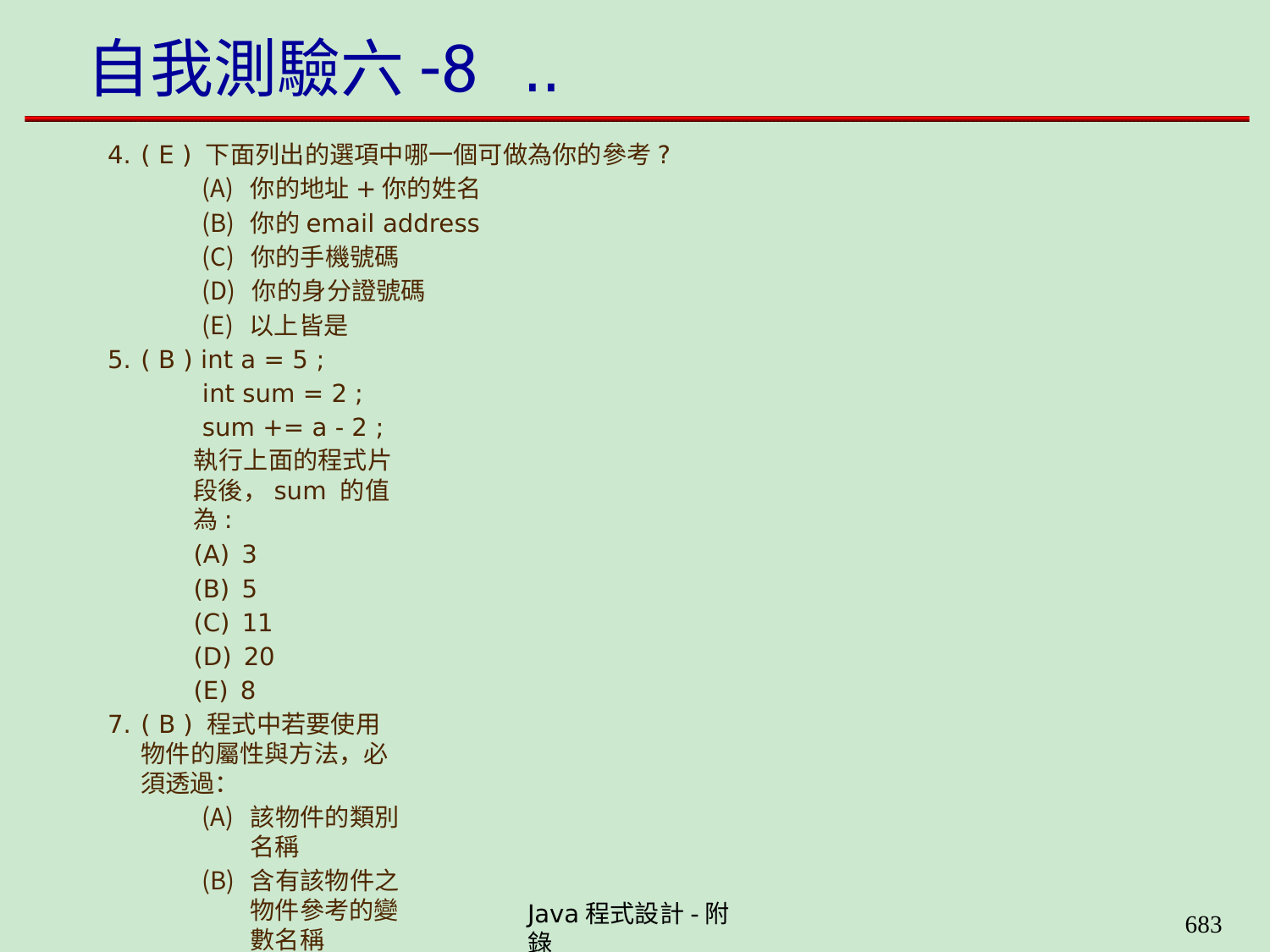

# 自我測驗六-8	..
( E ) 下面列出的選項中哪一個可做為你的參考?
你的地址+你的姓名
你的email address
你的手機號碼
你的身分證號碼
以上皆是
( B ) int a = 5 ;
int sum = 2 ;  sum += a - 2 ;
執行上面的程式片段後，sum 的值為:
3
5
11
20
8
( B ) 程式中若要使用物件的屬性與方法，必須透過：
該物件的類別名稱
含有該物件之物件參考的變數名稱
關鍵字object
不需透過任何字，直接使用即可
以上皆非
Java程式設計-附錄
683